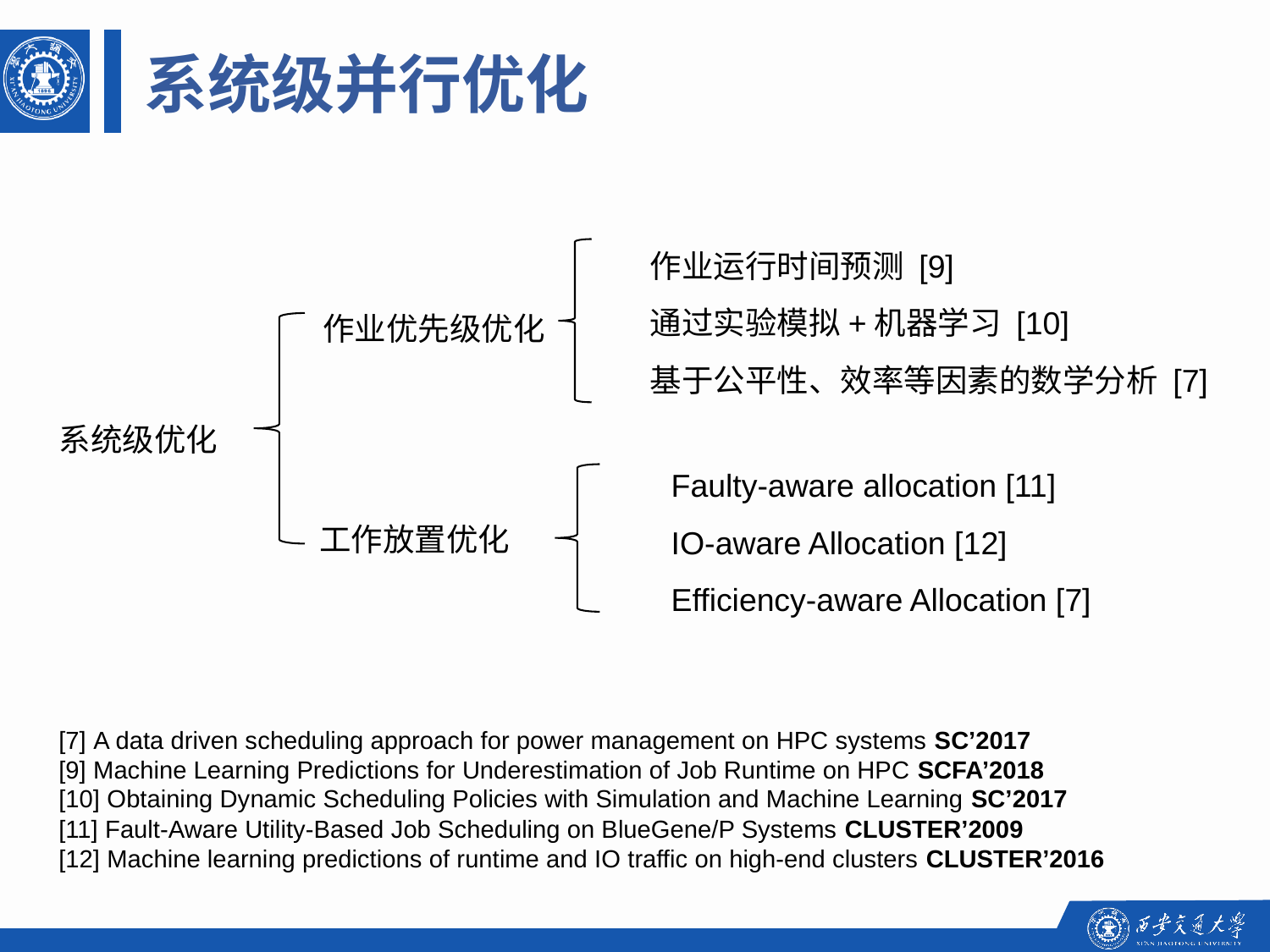

系统级并行优化
作业运行时间预测 [9]
通过实验模拟+机器学习 [10]
基于公平性、效率等因素的数学分析 [7]

作业优先级优化

系统级优化
Faulty-aware allocation [11]
IO-aware Allocation [12]
Efficiency-aware Allocation [7]

工作放置优化
[7] A data driven scheduling approach for power management on HPC systems SC’2017
[9] Machine Learning Predictions for Underestimation of Job Runtime on HPC SCFA’2018
[10] Obtaining Dynamic Scheduling Policies with Simulation and Machine Learning SC’2017
[11] Fault-Aware Utility-Based Job Scheduling on BlueGene/P Systems CLUSTER’2009
[12] Machine learning predictions of runtime and IO traffic on high-end clusters CLUSTER’2016